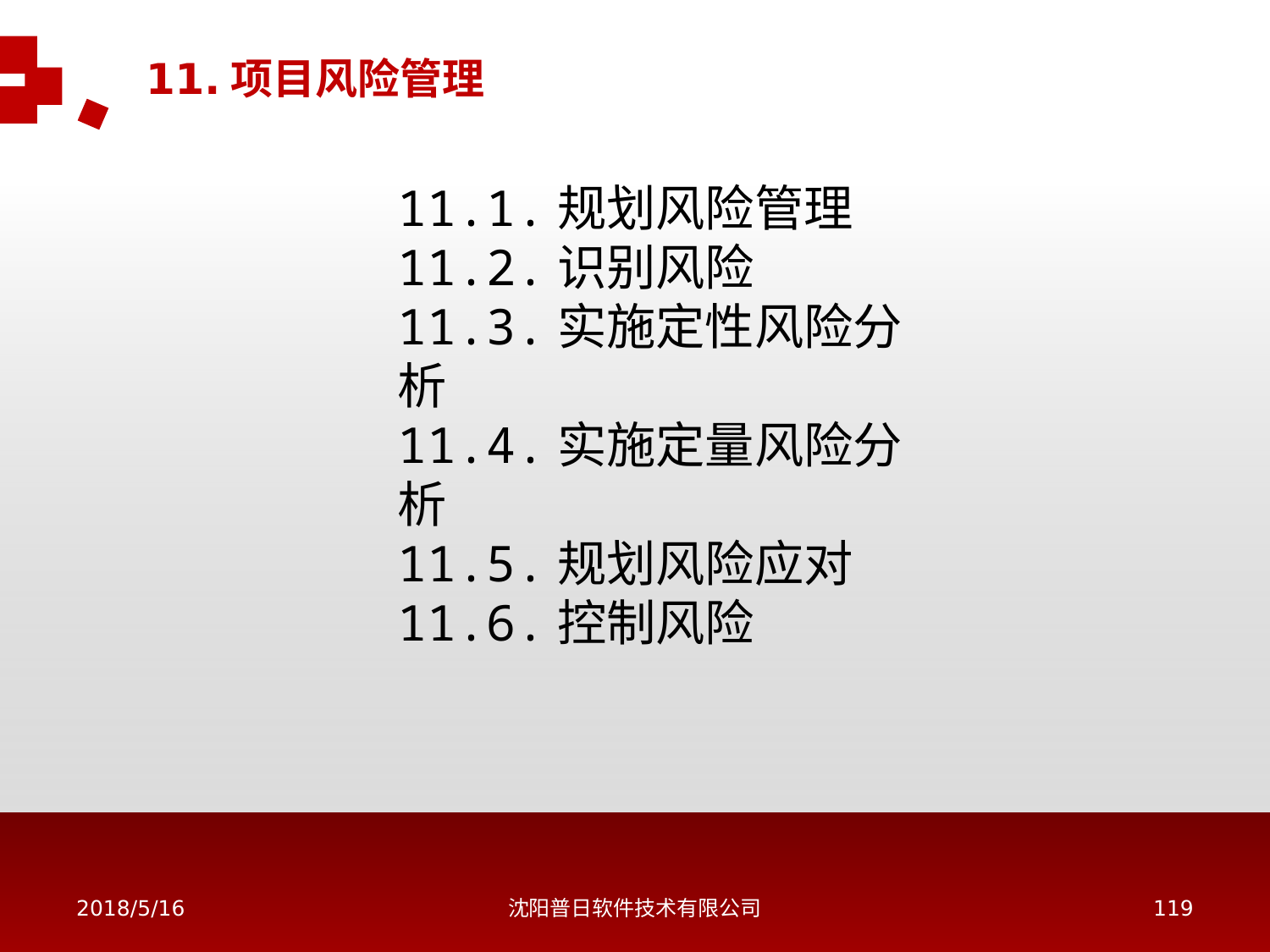

11.项目风险管理
11.1.规划风险管理
11.2.识别风险
11.3.实施定性风险分析
11.4.实施定量风险分析
11.5.规划风险应对
11.6.控制风险
2018/5/16
沈阳普日软件技术有限公司
119